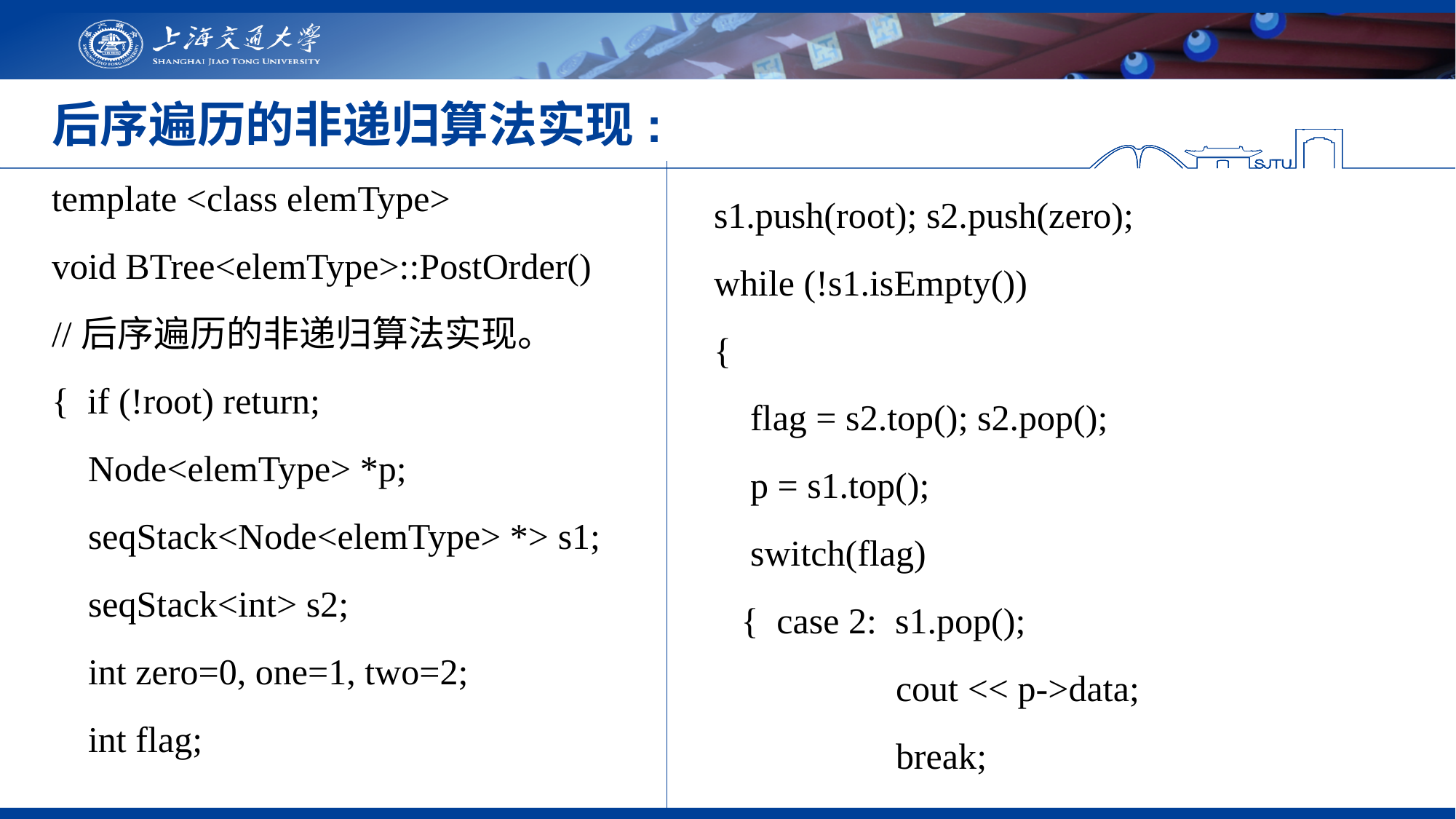

# 后序遍历的非递归算法实现:
template <class elemType>
void BTree<elemType>::PostOrder()
//后序遍历的非递归算法实现。
{  if (!root) return;
    Node<elemType> *p;
    seqStack<Node<elemType> *> s1;
    seqStack<int> s2;
    int zero=0, one=1, two=2;
    int flag;
    s1.push(root); s2.push(zero);
    while (!s1.isEmpty())
    {
        flag = s2.top(); s2.pop();
        p = s1.top();
        switch(flag)
       {  case 2:  s1.pop();
                        cout << p->data;
                        break;